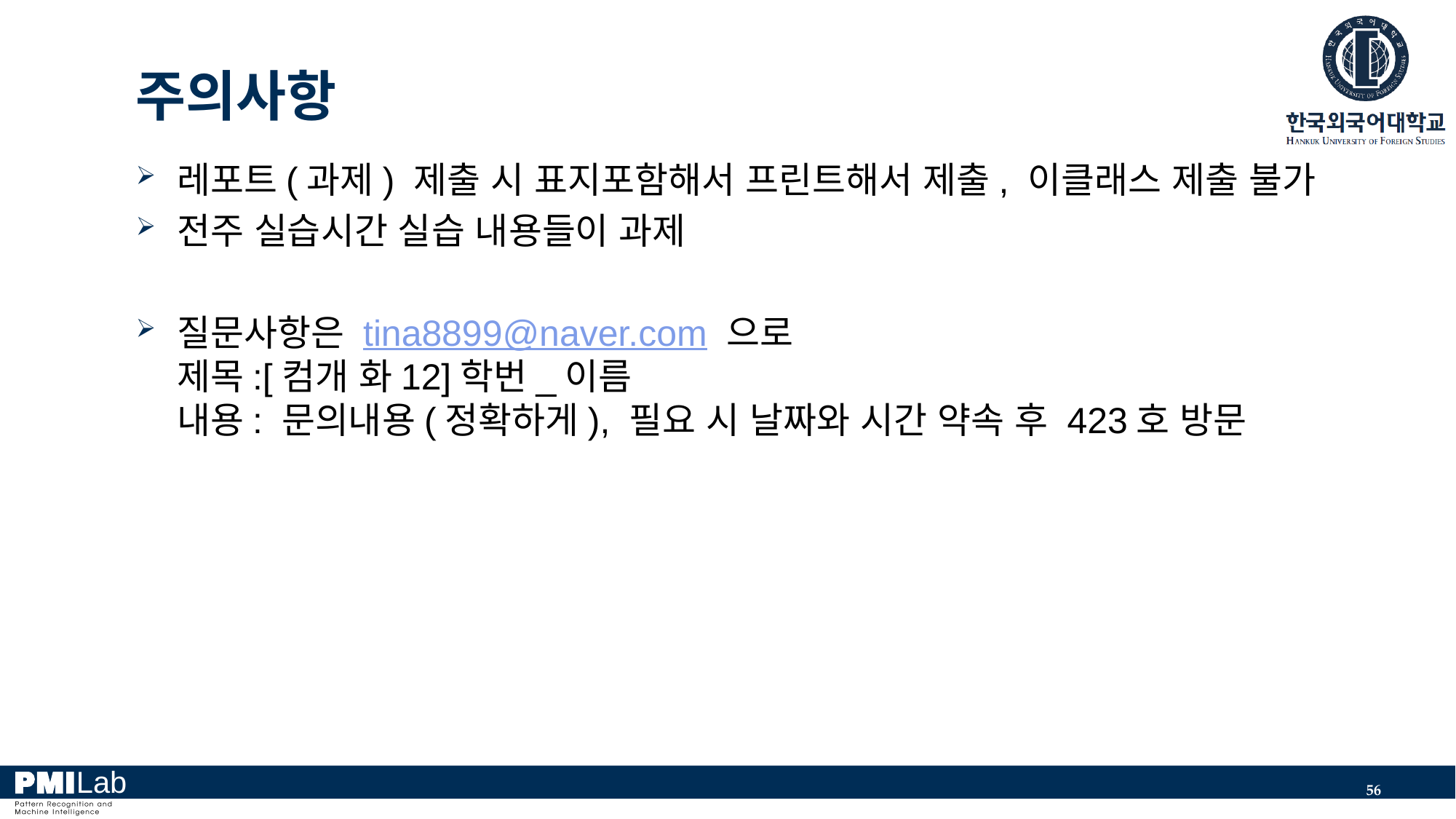

# 주의사항
레포트(과제) 제출 시 표지포함해서 프린트해서 제출, 이클래스 제출 불가
전주 실습시간 실습 내용들이 과제

질문사항은 tina8899@naver.com 으로
제목:[컴개 화12]학번_이름
내용: 문의내용(정확하게), 필요 시 날짜와 시간 약속 후 423호 방문

56